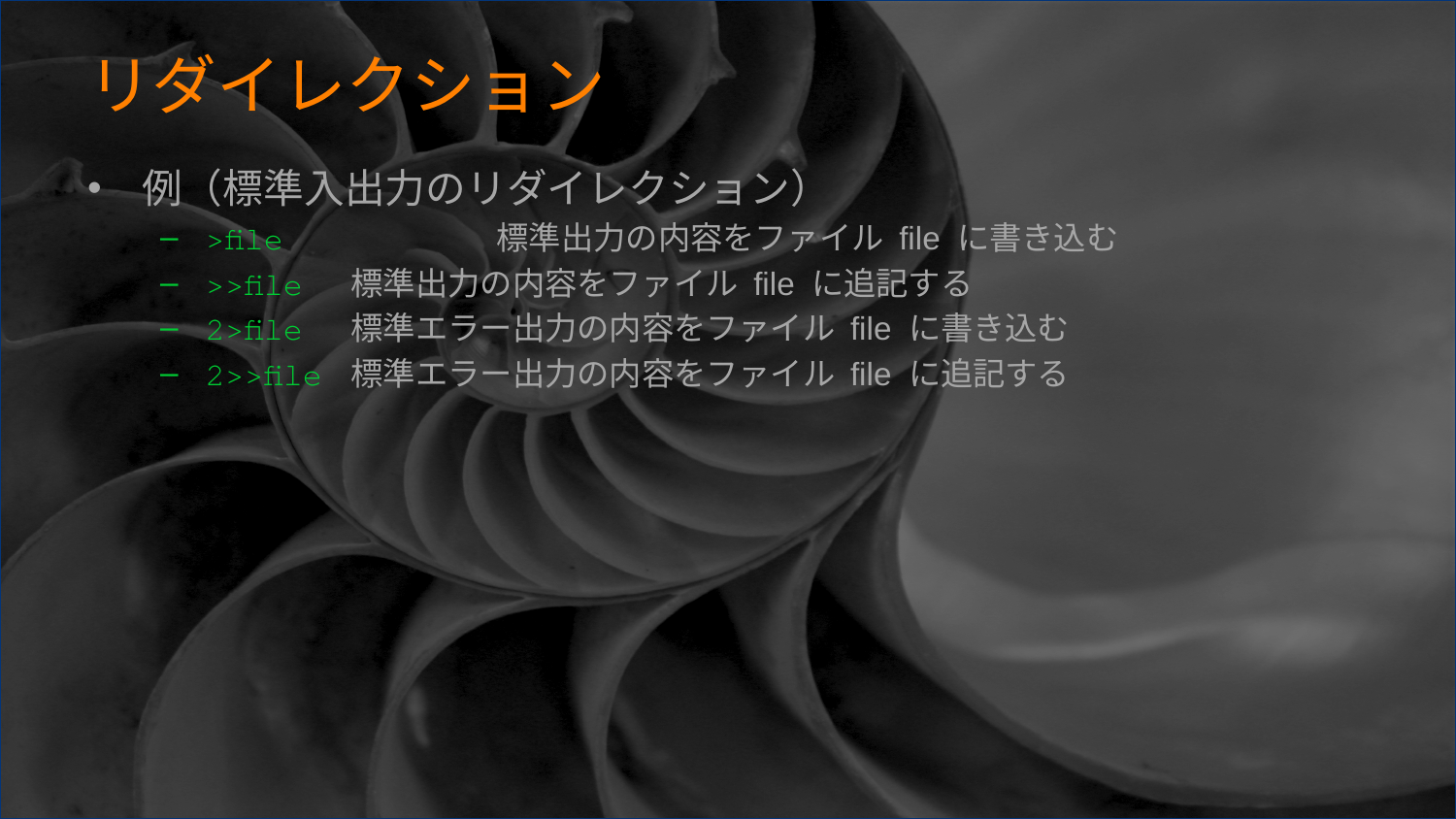

# リダイレクション
例（標準入出力のリダイレクション）
>file		標準出力の内容をファイル file に書き込む
>>file 	標準出力の内容をファイル file に追記する
2>file	標準エラー出力の内容をファイル file に書き込む
2>>file	標準エラー出力の内容をファイル file に追記する